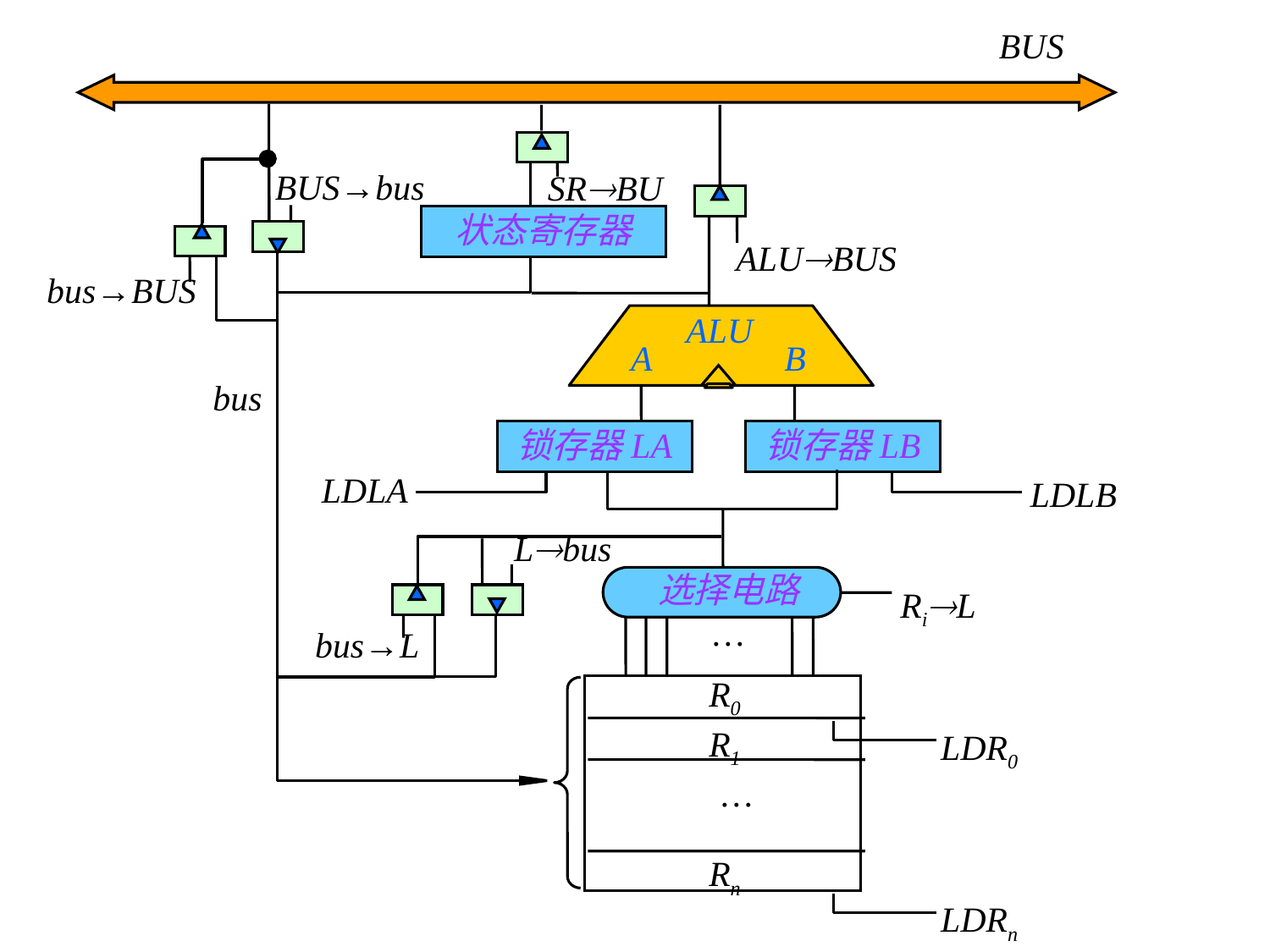

BUS

BUS→bus
SR→BUS

状态寄存器

ALU→BUS

bus→BUS

ALU
A
B
bus

锁存器LA
锁存器LB

LDLA
LDLB

L→bus

选择电路

Ri→L

…
bus→L

R0

R1
LDR0

…

Rn

LDRn